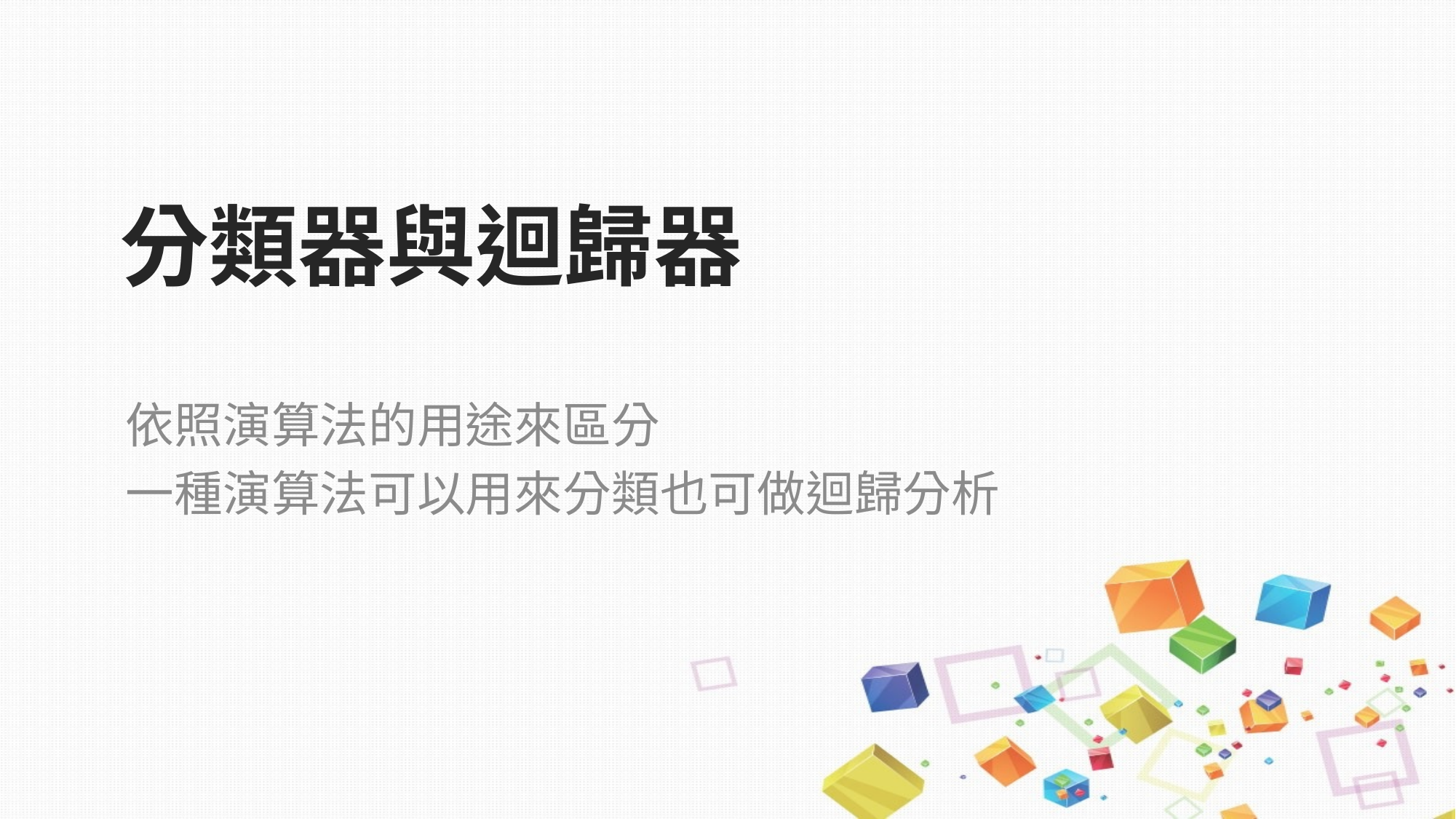

# 分類器與迴歸器
依照演算法的用途來區分
一種演算法可以用來分類也可做迴歸分析